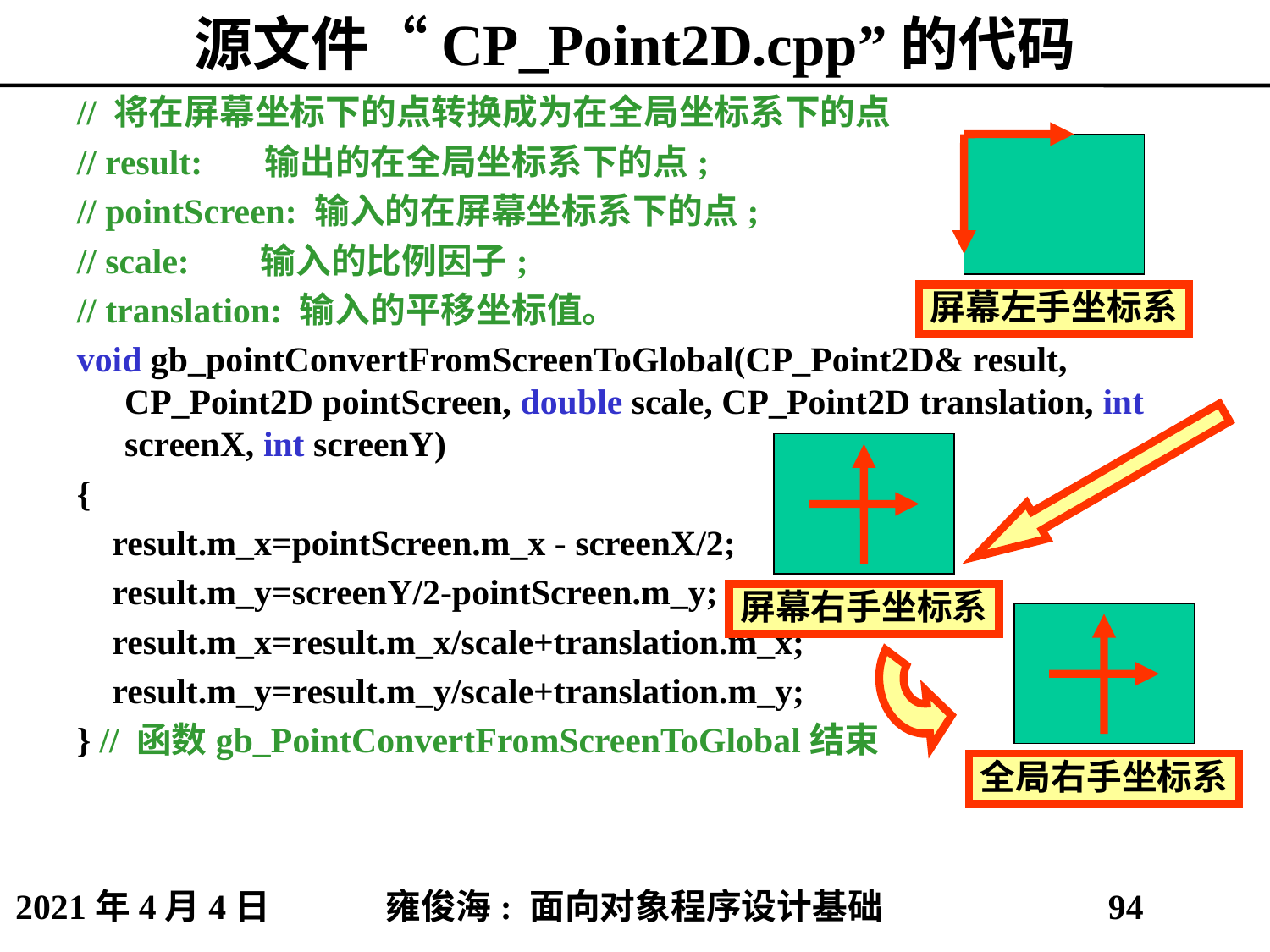

# 源文件“CP_Point2D.cpp”的代码
// 将在屏幕坐标下的点转换成为在全局坐标系下的点
// result:      输出的在全局坐标系下的点;
// pointScreen: 输入的在屏幕坐标系下的点;
// scale:       输入的比例因子;
// translation: 输入的平移坐标值。
void gb_pointConvertFromScreenToGlobal(CP_Point2D& result, CP_Point2D pointScreen, double scale, CP_Point2D translation, int screenX, int screenY)
{
    result.m_x=pointScreen.m_x - screenX/2;
    result.m_y=screenY/2-pointScreen.m_y;
    result.m_x=result.m_x/scale+translation.m_x;
    result.m_y=result.m_y/scale+translation.m_y;
} // 函数gb_PointConvertFromScreenToGlobal结束

屏幕左手坐标系

屏幕右手坐标系

全局右手坐标系

2021年4月4日
雍俊海: 面向对象程序设计基础
94